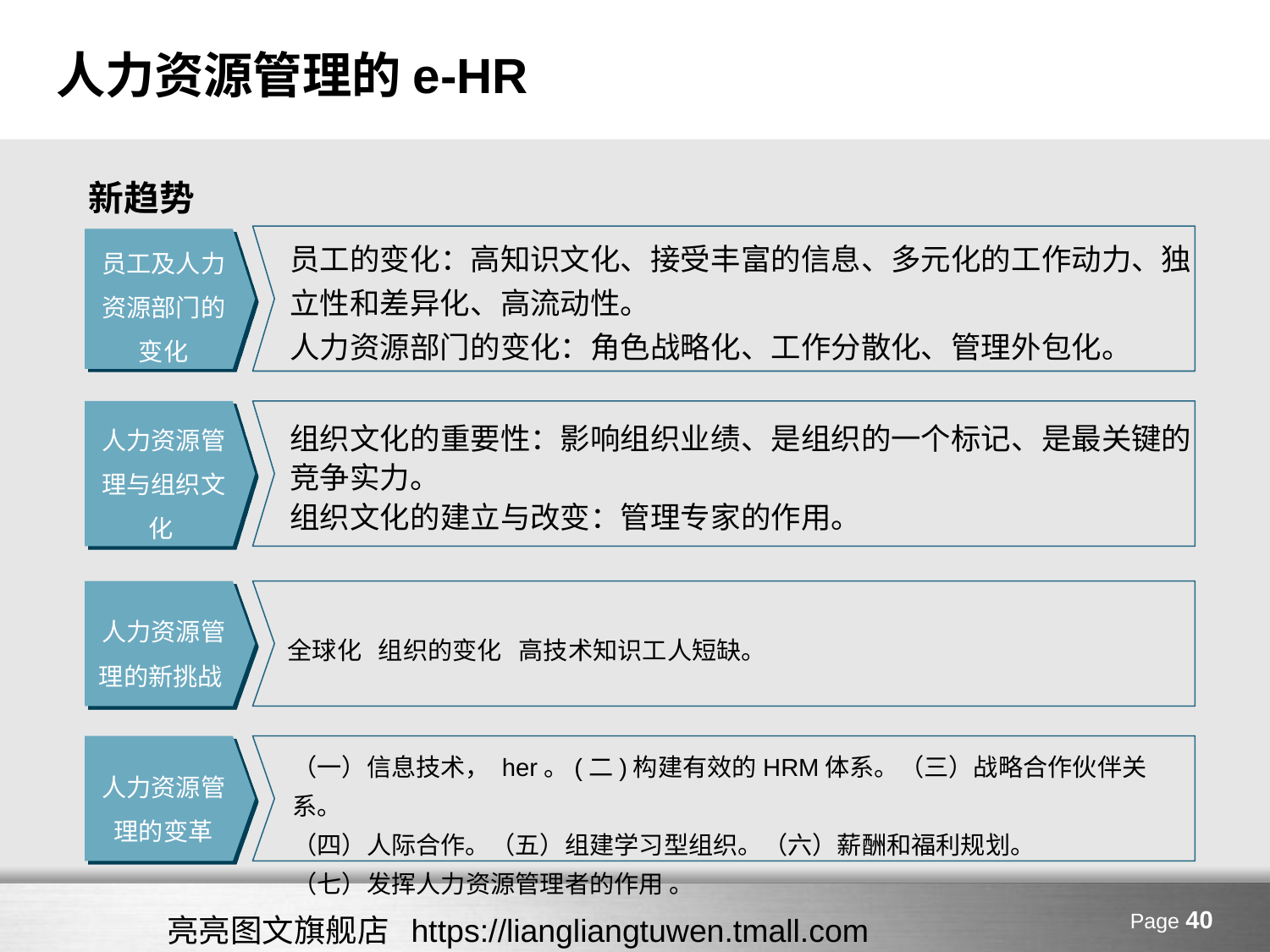

# 人力资源管理的e-HR
   新趋势

员工的变化：高知识文化、接受丰富的信息、多元化的工作动力、独
立性和差异化、高流动性。
人力资源部门的变化：角色战略化、工作分散化、管理外包化。
员工及人力资源部门的变化

人力资源管理与组织文化
组织文化的重要性：影响组织业绩、是组织的一个标记、是最关键的
竞争实力。
组织文化的建立与改变：管理专家的作用。

人力资源管理的新挑战
全球化   组织的变化   高技术知识工人短缺。

（一）信息技术， her。(二)构建有效的HRM体系。（三）战略合作伙伴关系。
（四）人际合作。（五）组建学习型组织。（六）薪酬和福利规划。
（七）发挥人力资源管理者的作用 。
人力资源管理的变革
Page 40
亮亮图文旗舰店  https://liangliangtuwen.tmall.com